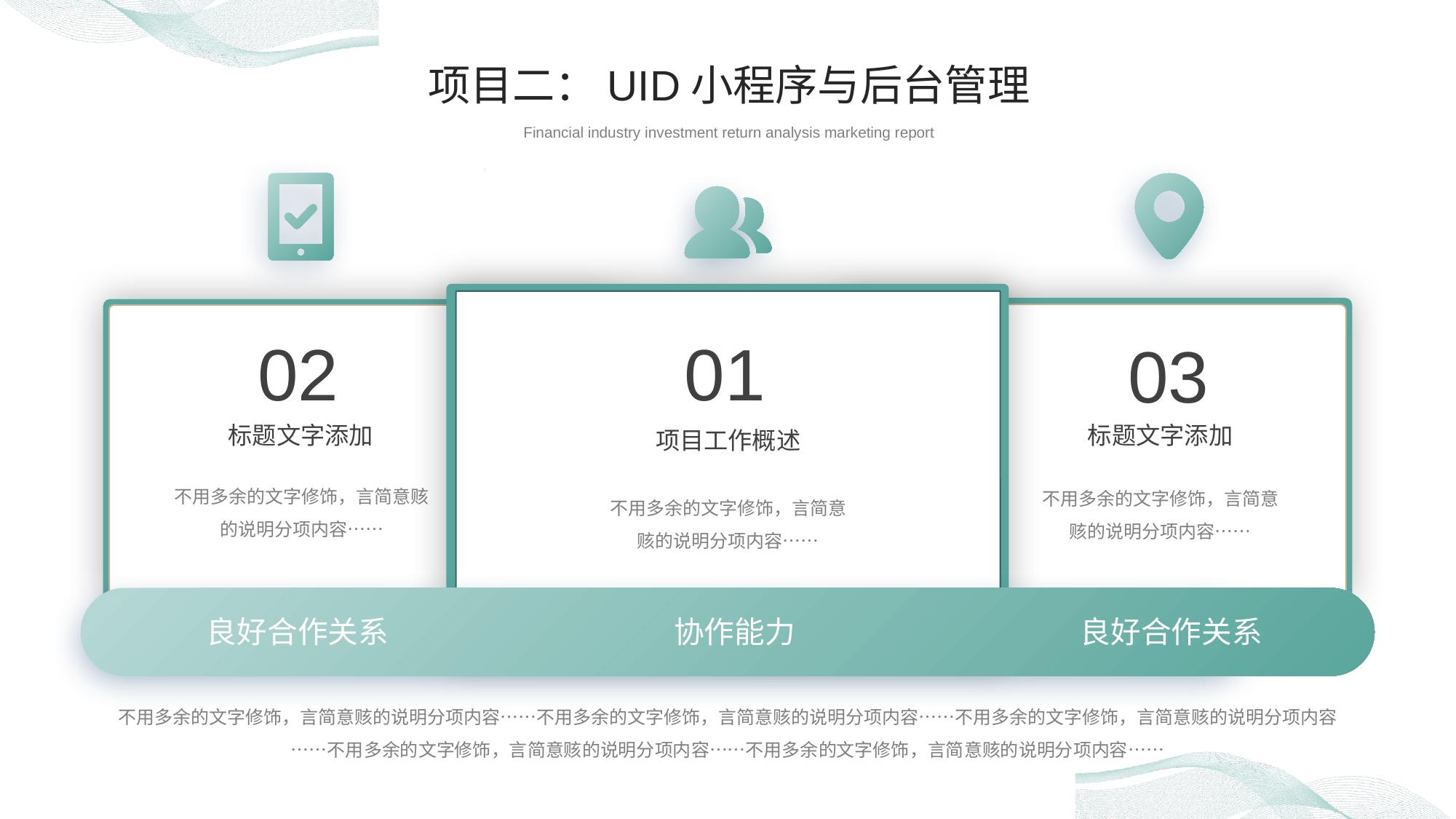

项目二：UID小程序与后台管理
Financial industry investment return analysis marketing report

02

标题文字添加
不用多余的文字修饰，言简意赅的说明分项内容……

03

标题文字添加
不用多余的文字修饰，言简意赅的说明分项内容……

01

项目工作概述
不用多余的文字修饰，言简意赅的说明分项内容……

良好合作关系
协作能力
良好合作关系

不用多余的文字修饰，言简意赅的说明分项内容……不用多余的文字修饰，言简意赅的说明分项内容……不用多余的文字修饰，言简意赅的说明分项内容……不用多余的文字修饰，言简意赅的说明分项内容……不用多余的文字修饰，言简意赅的说明分项内容……